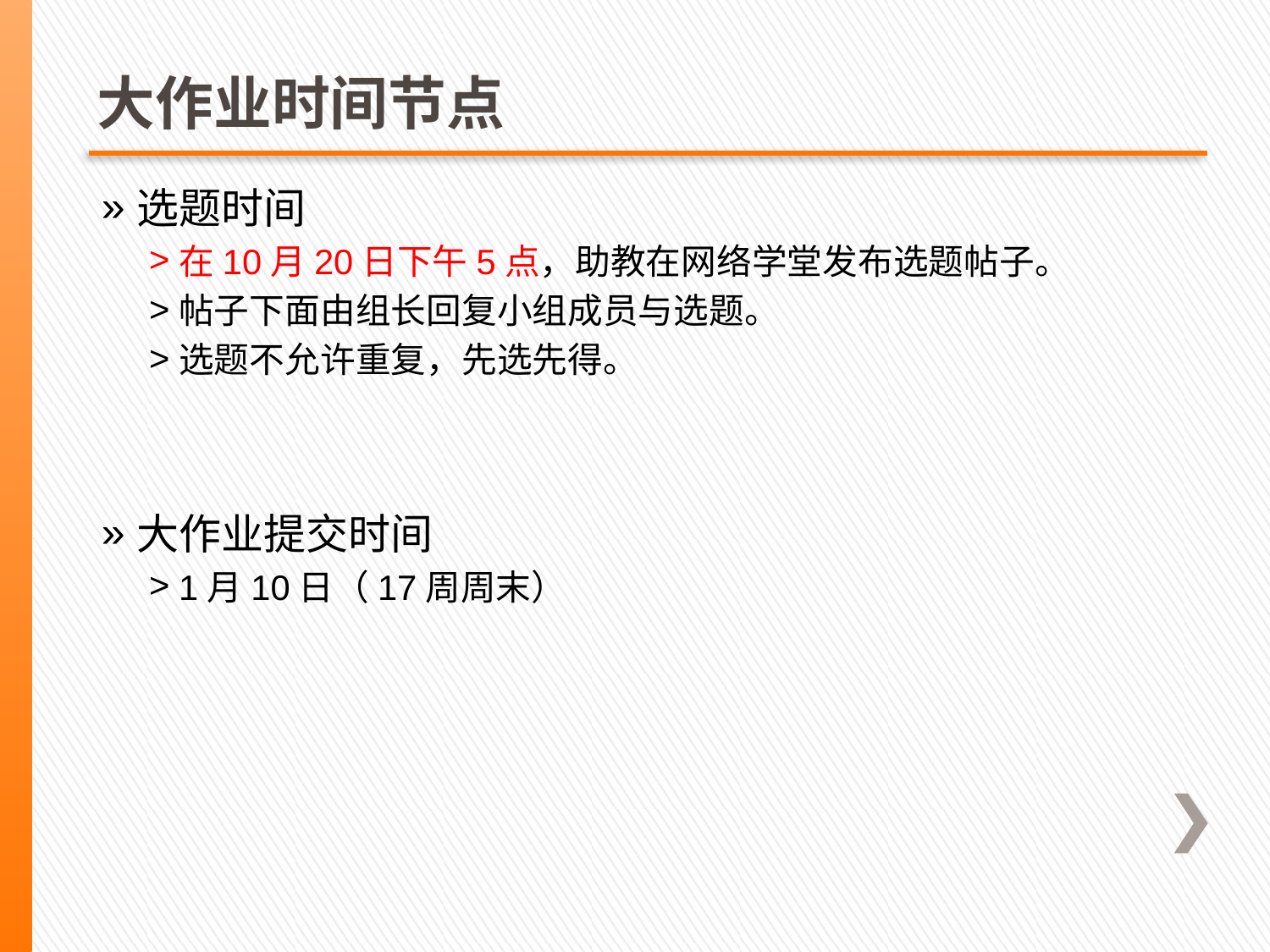

# 大作业时间节点
选题时间
在10月20日下午5点，助教在网络学堂发布选题帖子。
帖子下面由组长回复小组成员与选题。
选题不允许重复，先选先得。

大作业提交时间
1月10日（17周周末）